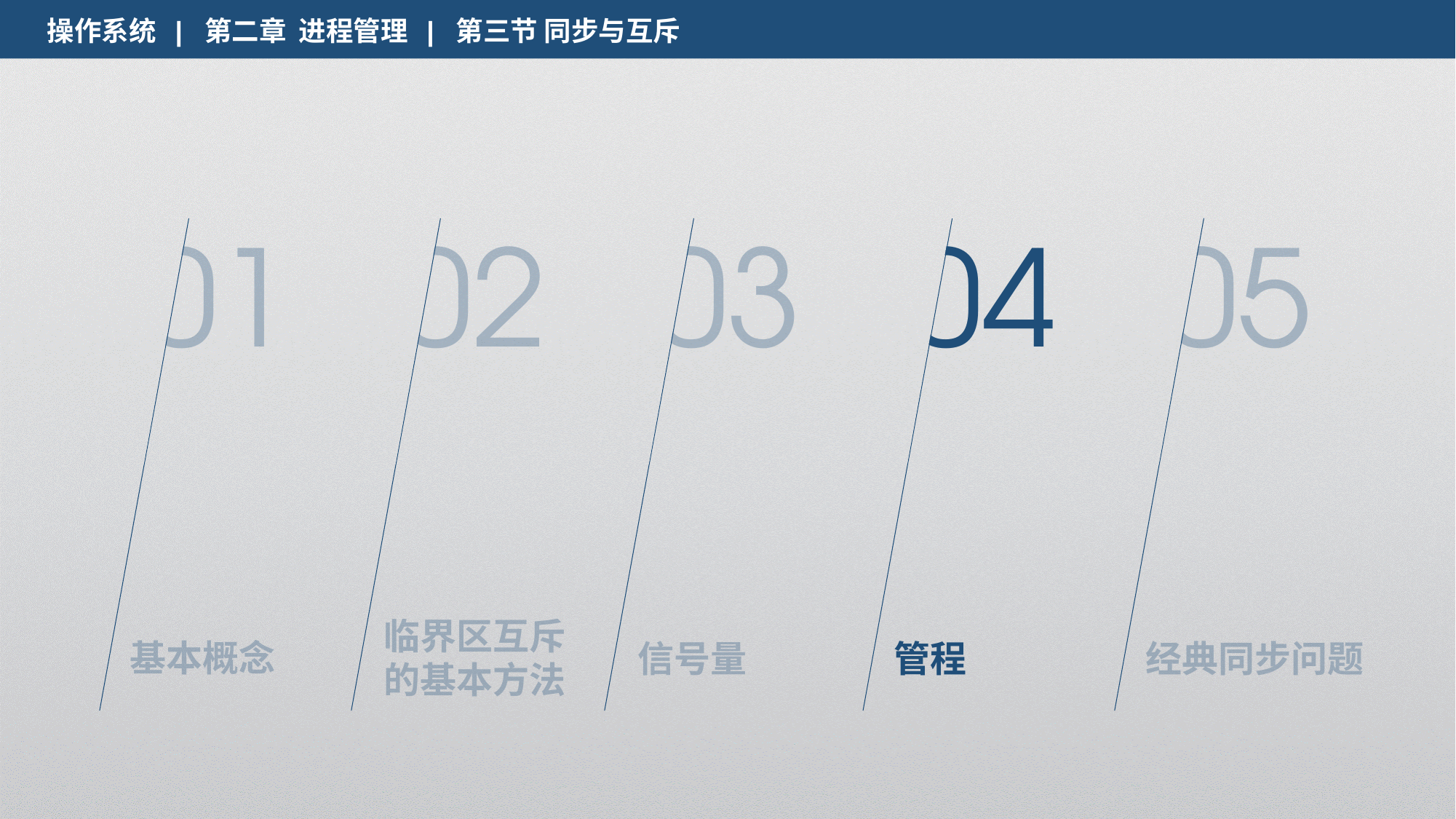

操作系统  |  第二章  进程管理  |  第三节 同步与互斥

01
02
03
04
05
临界区互斥的基本方法
基本概念
经典同步问题
管程
信号量